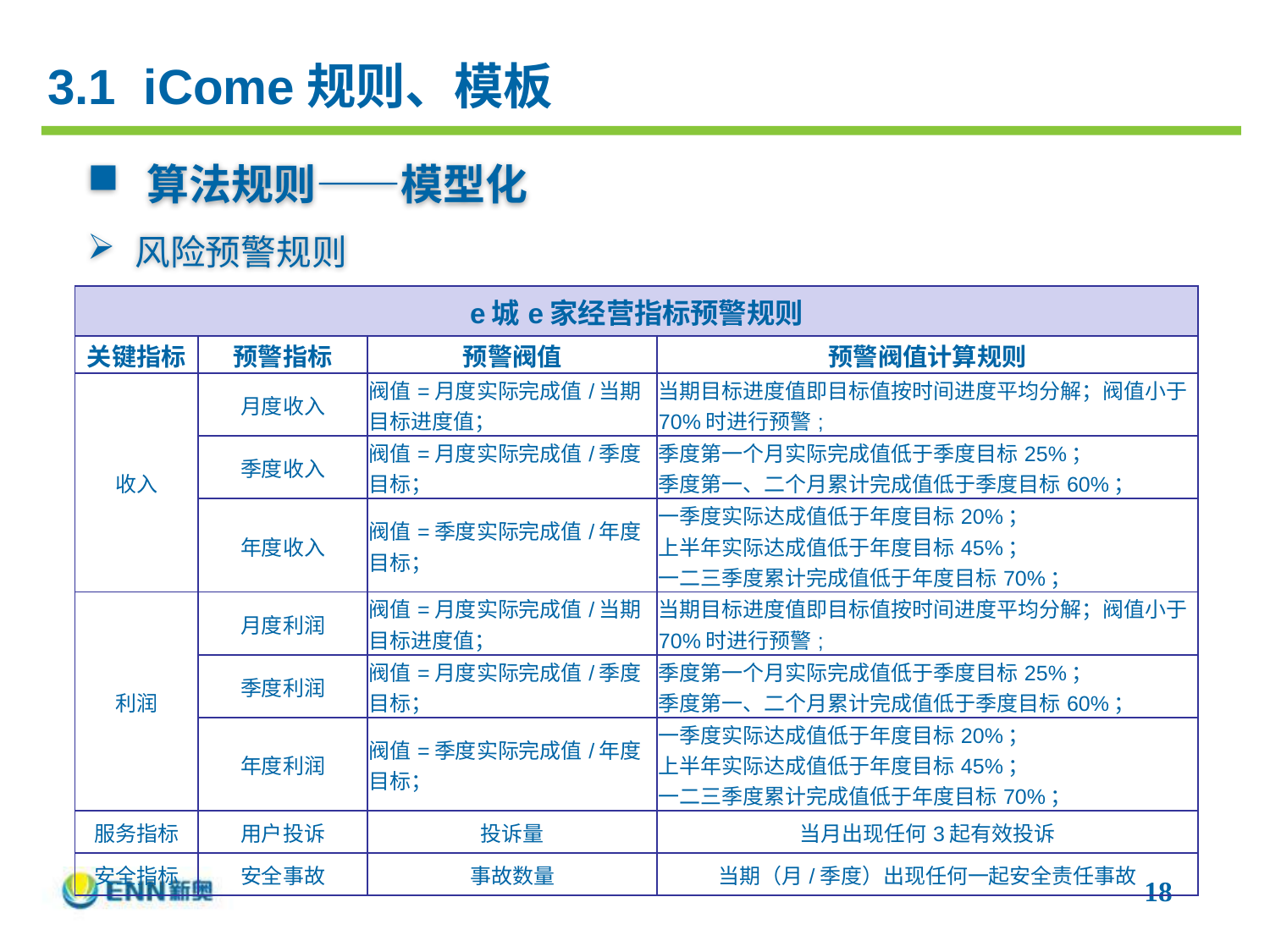

3.1  iCome规则、模板
 算法规则——模型化
风险预警规则
| e城e家经营指标预警规则 |  |  |  |
| --- | --- | --- | --- |
| 关键指标 | 预警指标 | 预警阀值 | 预警阀值计算规则 |
| 收入 | 月度收入 | 阀值=月度实际完成值/当期目标进度值； | 当期目标进度值即目标值按时间进度平均分解；阀值小于70%时进行预警; |
|  | 季度收入 | 阀值=月度实际完成值/季度目标； | 季度第一个月实际完成值低于季度目标25%； 季度第一、二个月累计完成值低于季度目标60%； |
|  | 年度收入 | 阀值=季度实际完成值/年度目标； | 一季度实际达成值低于年度目标20%； 上半年实际达成值低于年度目标45%； 一二三季度累计完成值低于年度目标70%； |
| 利润 | 月度利润 | 阀值=月度实际完成值/当期目标进度值； | 当期目标进度值即目标值按时间进度平均分解；阀值小于70%时进行预警; |
|  | 季度利润 | 阀值=月度实际完成值/季度目标； | 季度第一个月实际完成值低于季度目标25%； 季度第一、二个月累计完成值低于季度目标60%； |
|  | 年度利润 | 阀值=季度实际完成值/年度目标； | 一季度实际达成值低于年度目标20%； 上半年实际达成值低于年度目标45%； 一二三季度累计完成值低于年度目标70%； |
| 服务指标 | 用户投诉 | 投诉量 | 当月出现任何3起有效投诉 |
| 安全指标 | 安全事故 | 事故数量 | 当期（月/季度）出现任何一起安全责任事故 |
18